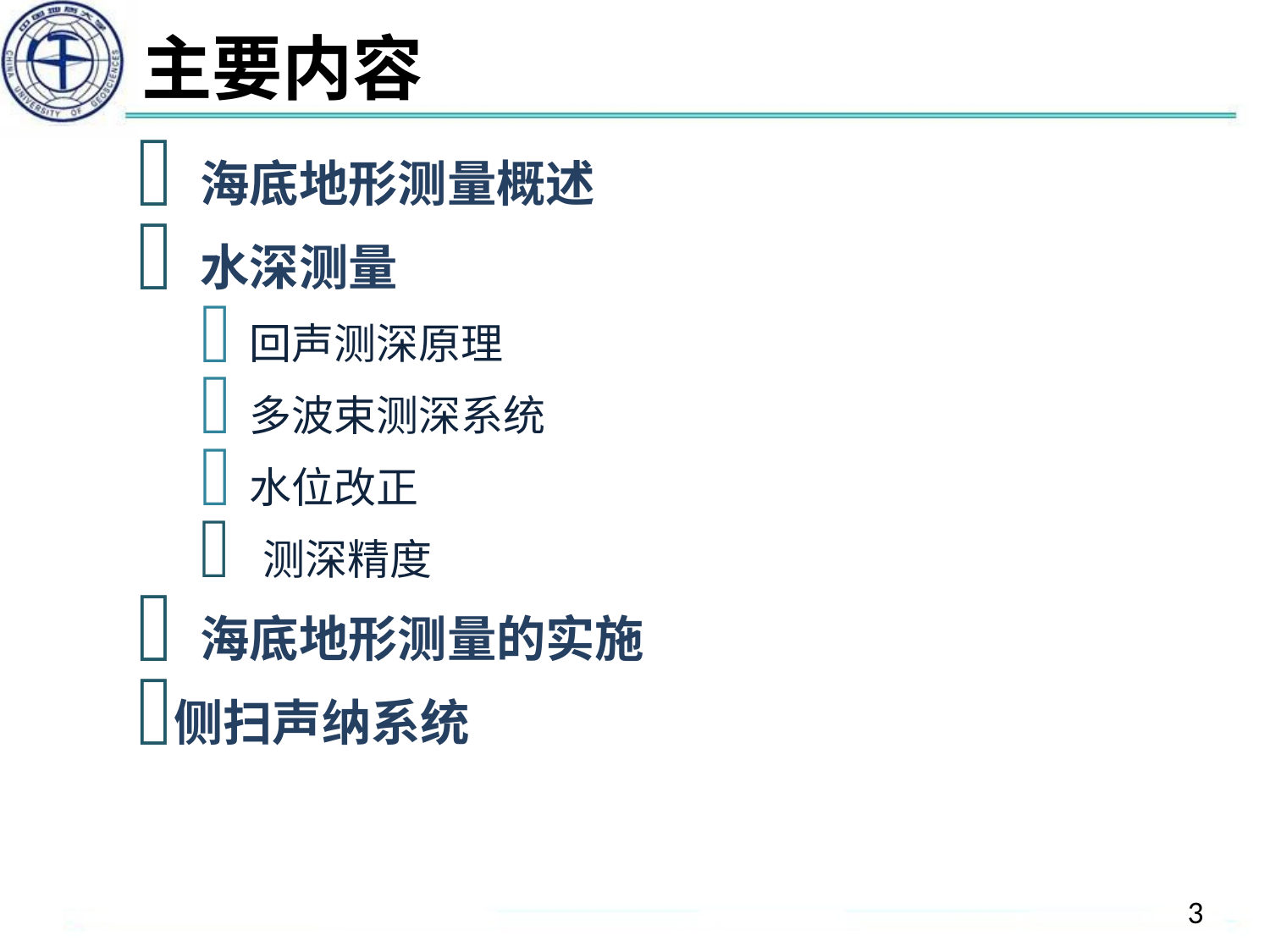

# 主要内容
海底地形测量概述
水深测量
回声测深原理
多波束测深系统
水位改正
测深精度
海底地形测量的实施
侧扫声纳系统